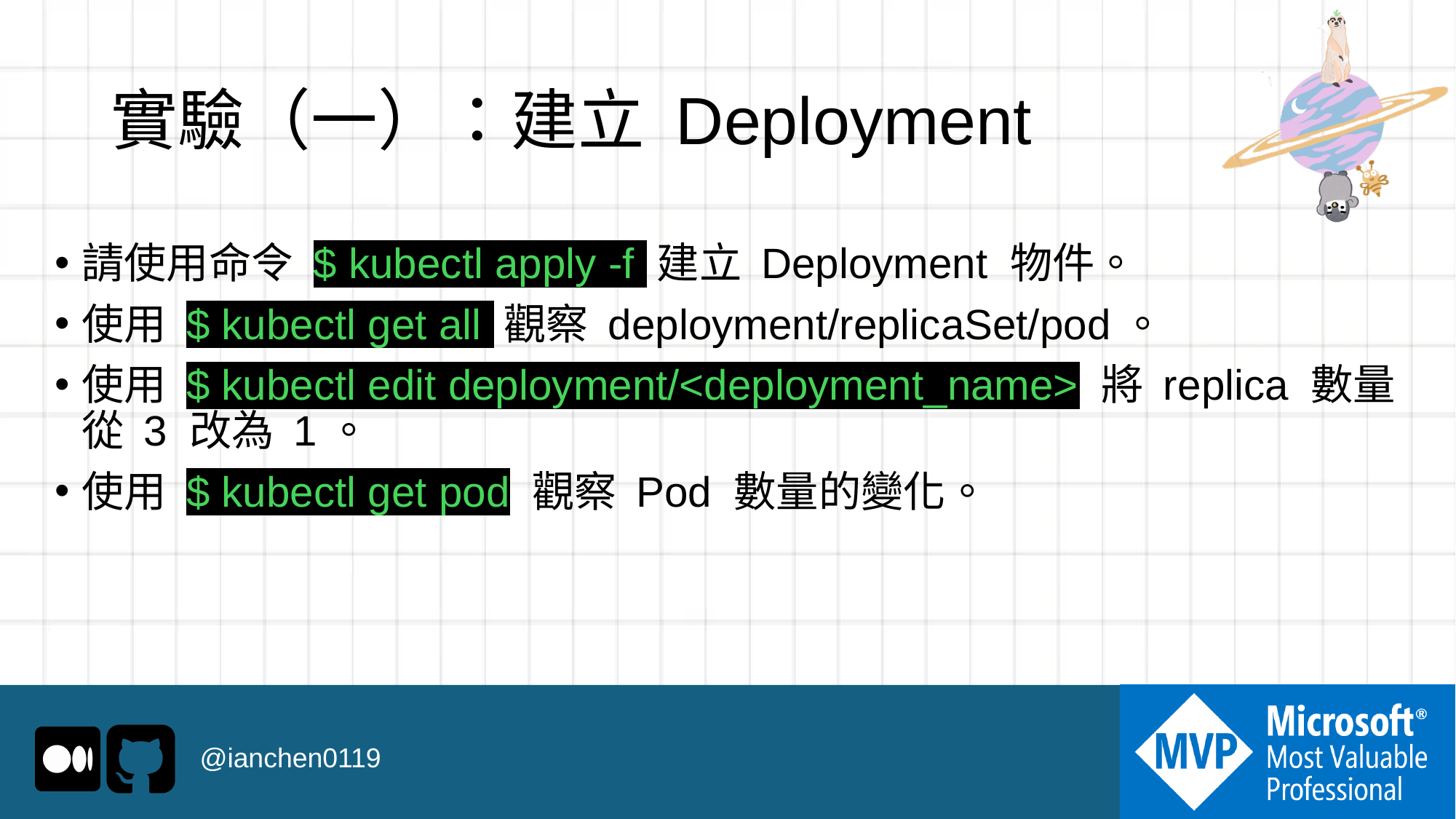

# 實驗（一）：建立 Deployment

請使用命令 $ kubectl apply -f 建立 Deployment 物件。
使用 $ kubectl get all 觀察 deployment/replicaSet/pod。
使用 $ kubectl edit deployment/<deployment_name> 將 replica 數量從 3 改為 1。
使用 $ kubectl get pod 觀察 Pod 數量的變化。